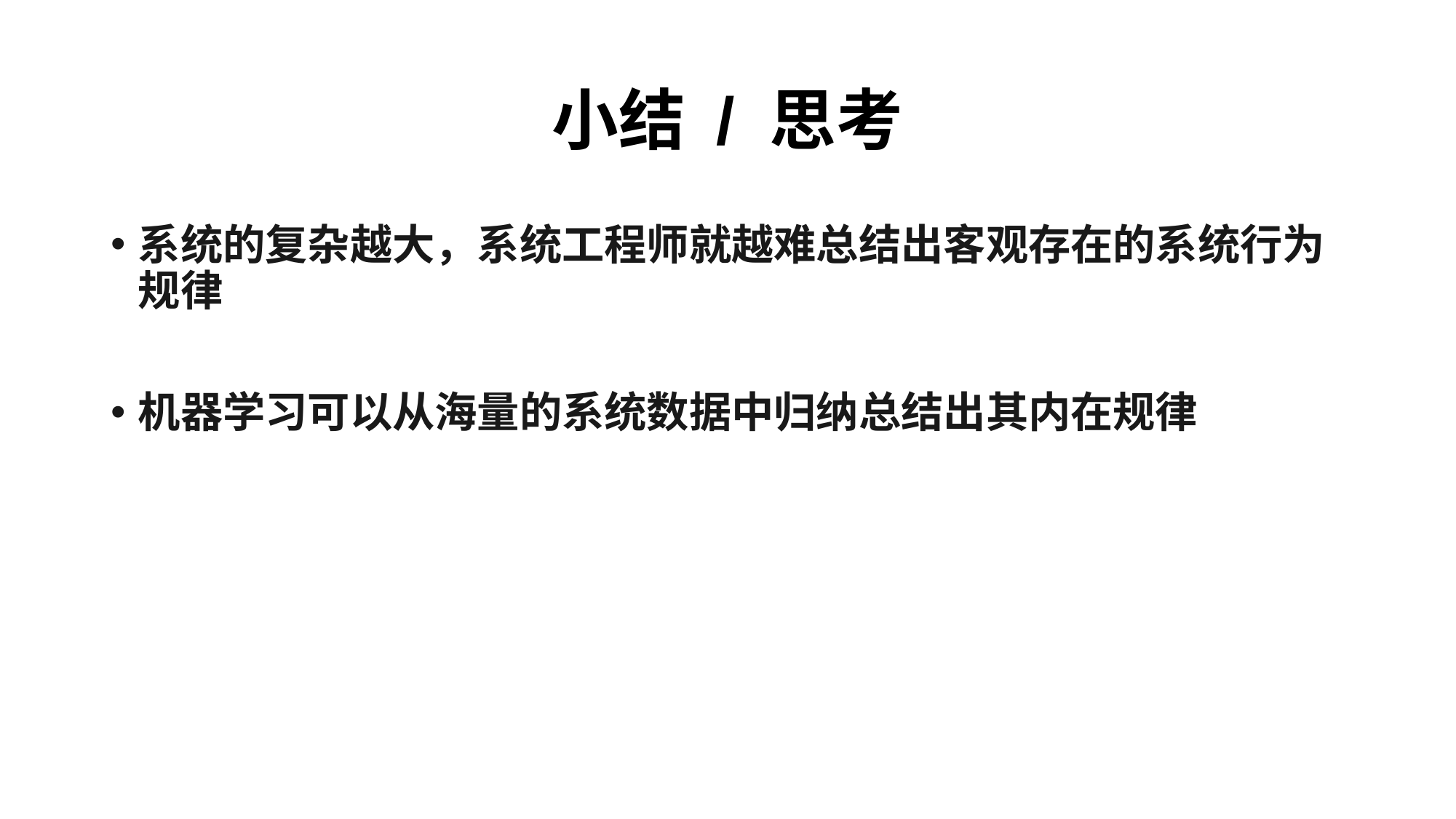

# 小结 / 思考
系统的复杂越大，系统工程师就越难总结出客观存在的系统行为规律

机器学习可以从海量的系统数据中归纳总结出其内在规律